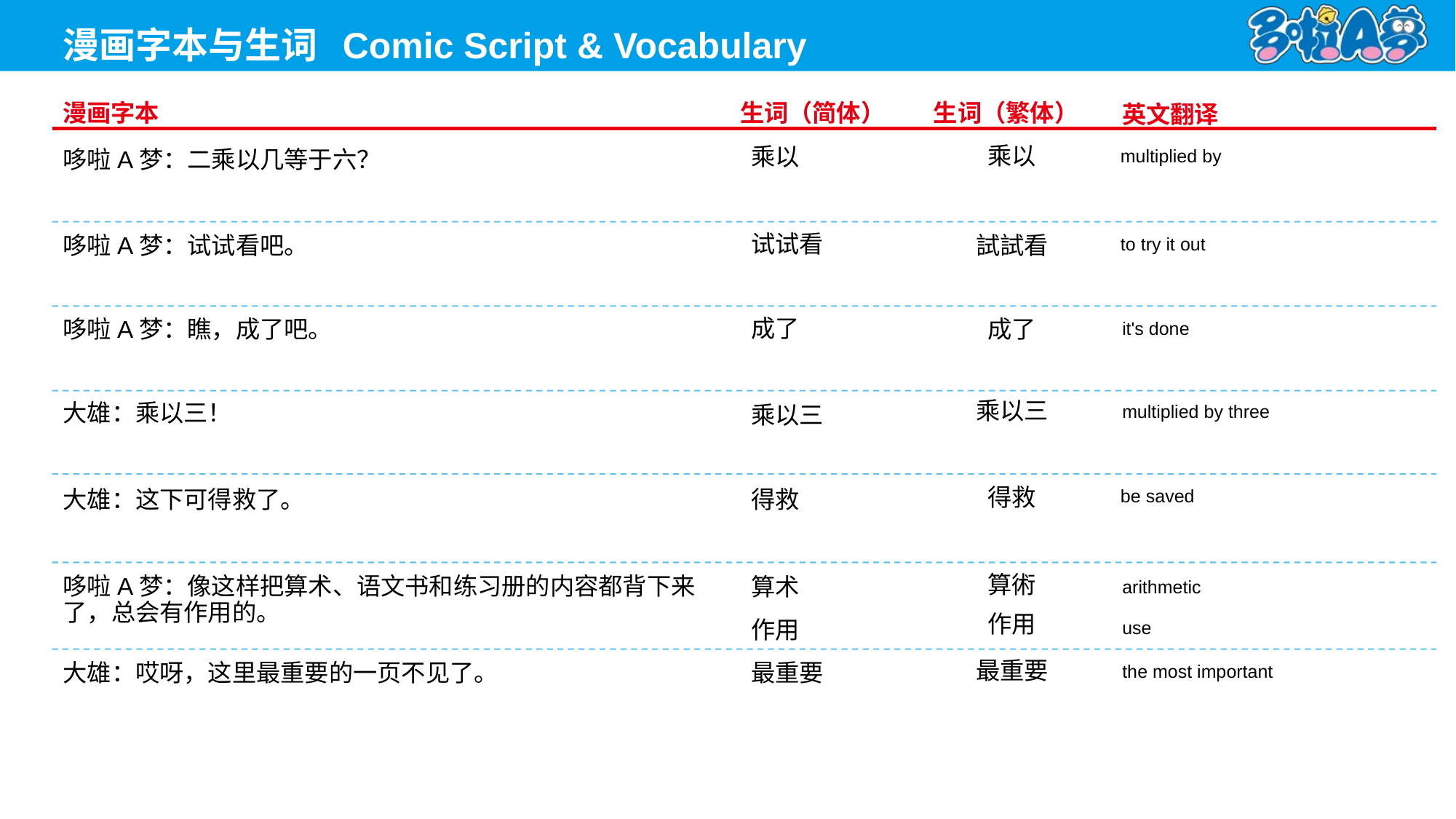

multiplied by
乘以
乘以
哆啦A梦：二乘以几等于六？

to try it out
试试看
試試看
哆啦A梦：试试看吧。

it's done
成了
成了
哆啦A梦：瞧，成了吧。

乘以三
multiplied by three
乘以三
大雄：乘以三！

be saved
得救
得救
大雄：这下可得救了。

算術
arithmetic
算术
哆啦A梦：像这样把算术、语文书和练习册的内容都背下来了，总会有作用的。
作用
use
作用
最重要
the most important
最重要
大雄：哎呀，这里最重要的一页不见了。